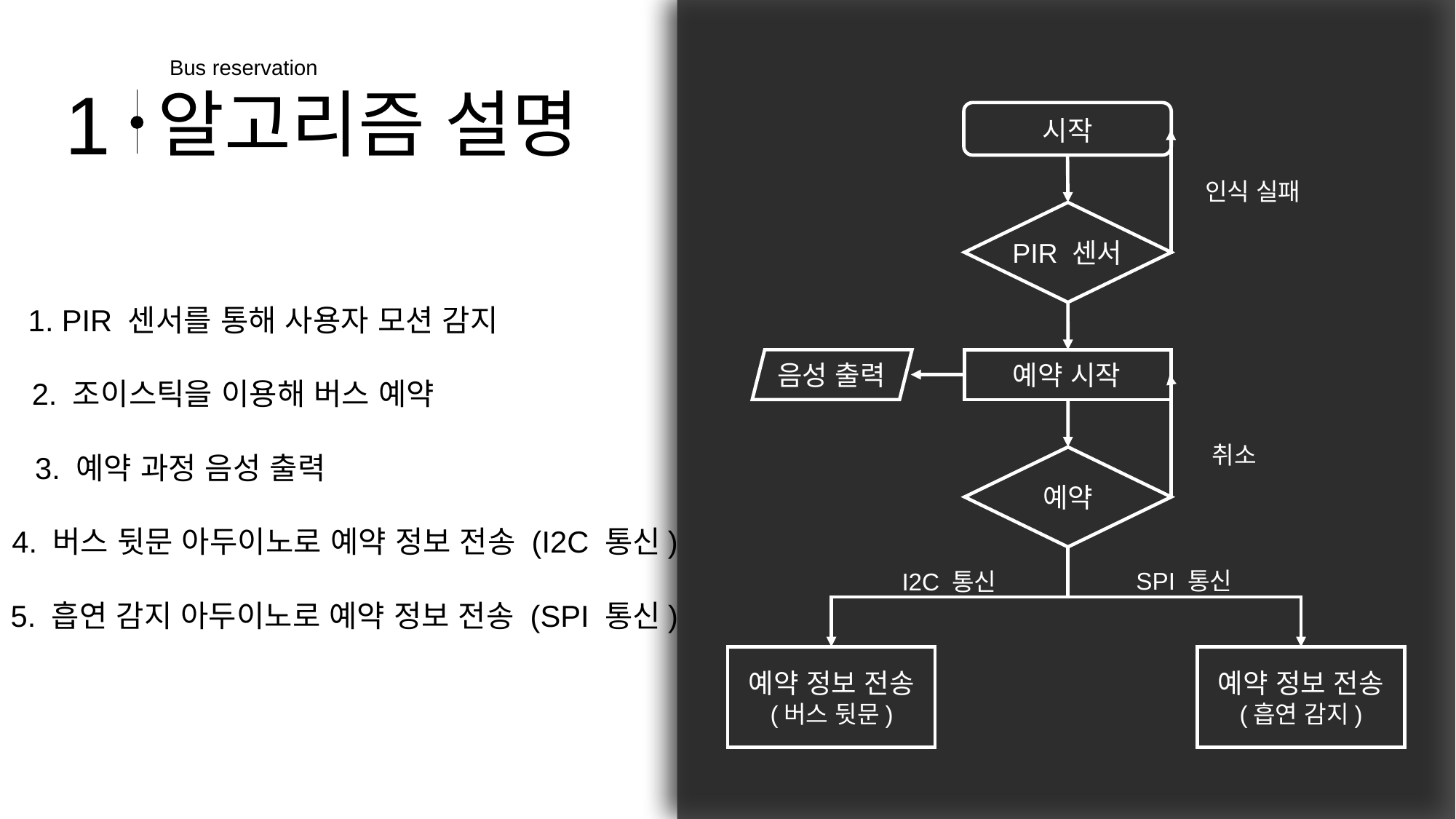

Bus reservation
1
알고리즘 설명

시작
인식 실패

PIR 센서
1. PIR 센서를 통해 사용자 모션 감지

음성 출력

예약 시작
2. 조이스틱을 이용해 버스 예약
취소
3. 예약 과정 음성 출력

예약
4. 버스 뒷문 아두이노로 예약 정보 전송 (I2C 통신)
SPI 통신
I2C 통신
5. 흡연 감지 아두이노로 예약 정보 전송 (SPI 통신)

예약 정보 전송
(흡연 감지)
예약 정보 전송
(버스 뒷문)